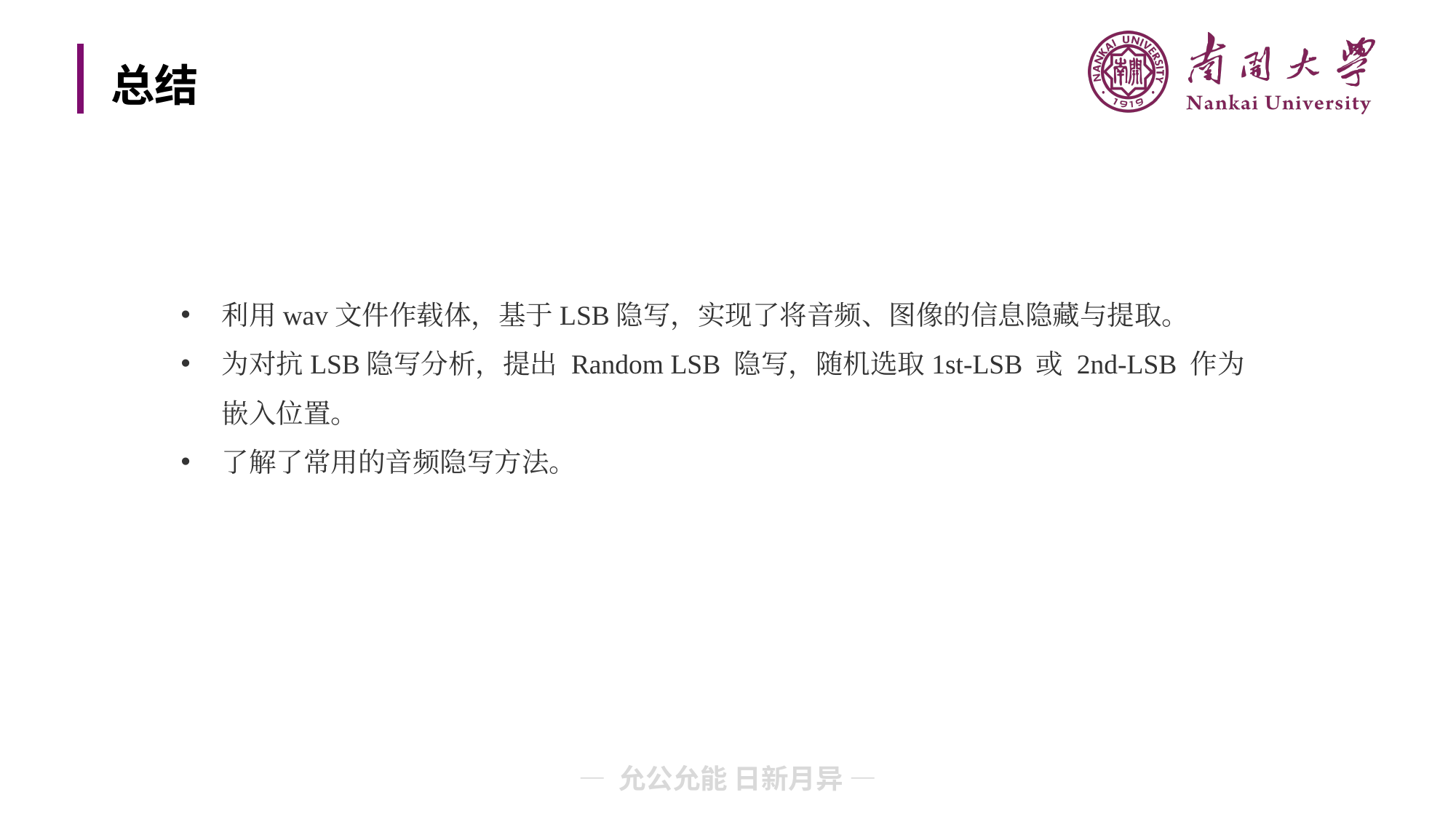

# 总结
利用wav文件作载体，基于LSB隐写，实现了将音频、图像的信息隐藏与提取。
为对抗LSB隐写分析，提出 Random LSB 隐写，随机选取1st-LSB 或 2nd-LSB 作为嵌入位置。
了解了常用的音频隐写方法。